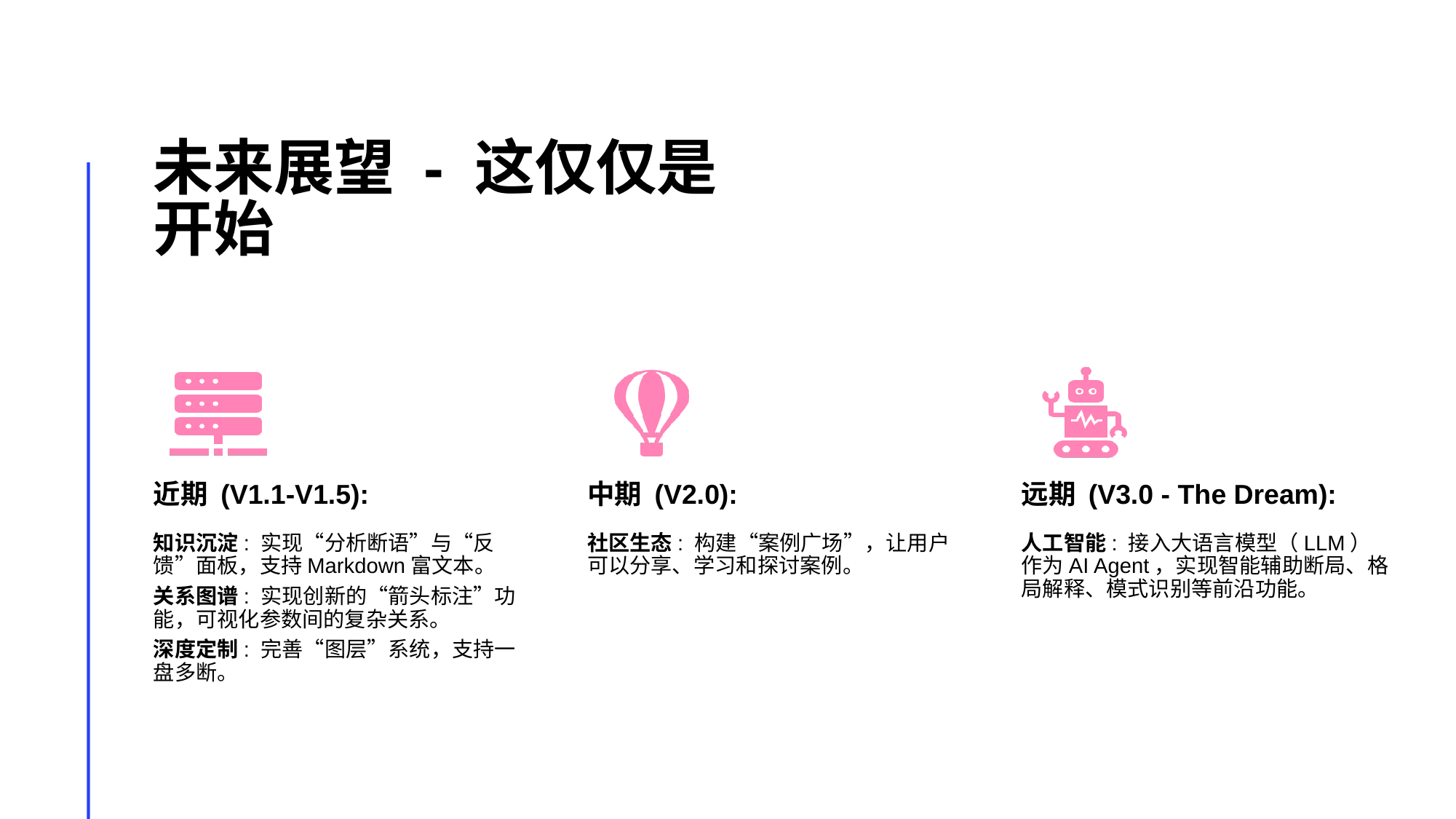

# 未来展望 - 这仅仅是开始
近期 (V1.1-V1.5):
知识沉淀: 实现“分析断语”与“反馈”面板，支持Markdown富文本。
关系图谱: 实现创新的“箭头标注”功能，可视化参数间的复杂关系。
深度定制: 完善“图层”系统，支持一盘多断。
中期 (V2.0):
社区生态: 构建“案例广场”，让用户可以分享、学习和探讨案例。
远期 (V3.0 - The Dream):
人工智能: 接入大语言模型（LLM）作为AI Agent，实现智能辅助断局、格局解释、模式识别等前沿功能。